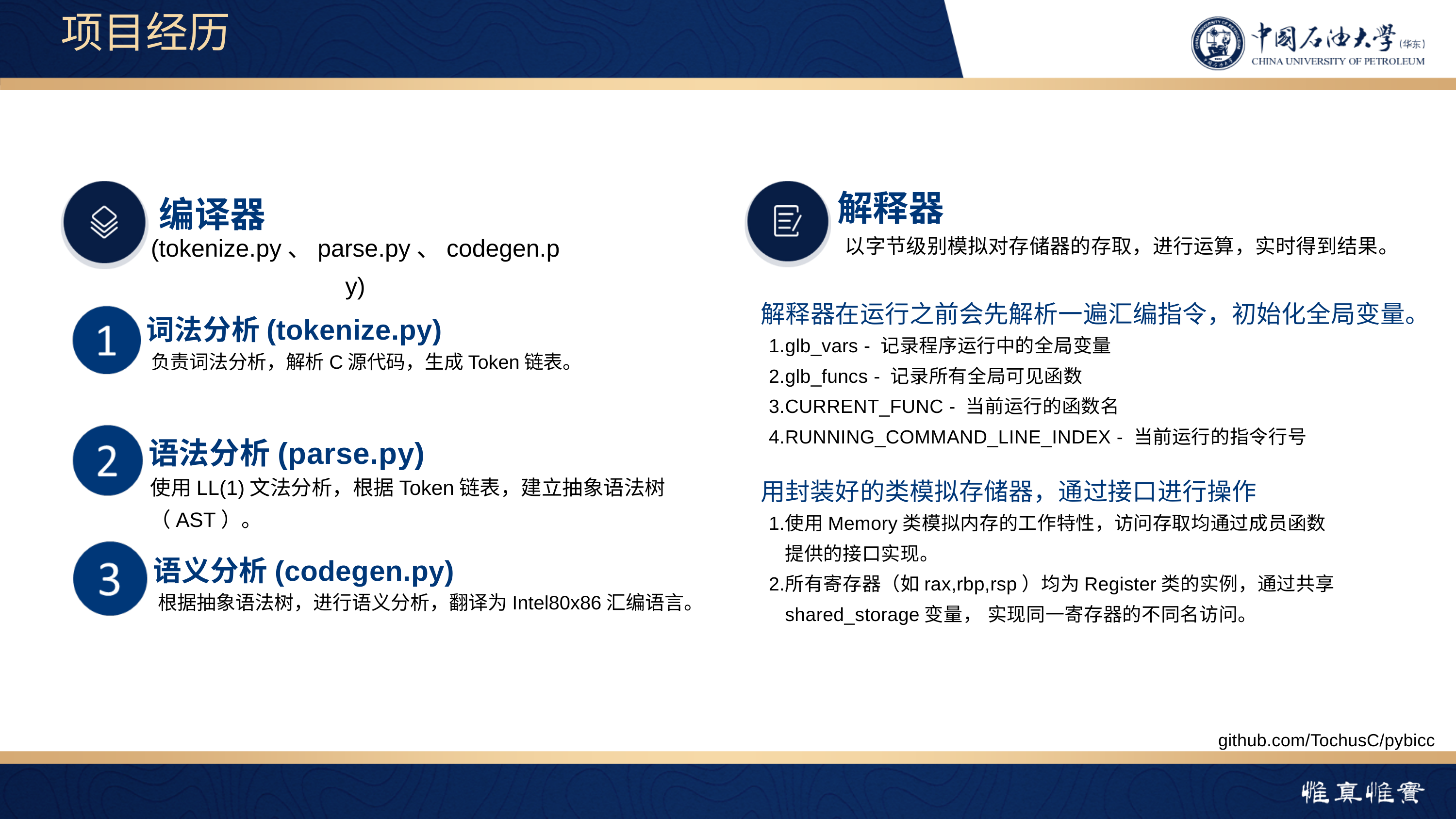

项目经历

解释器

编译器
(tokenize.py、parse.py、codegen.py)

词法分析(tokenize.py)
负责词法分析，解析C源代码，生成Token链表。

语法分析(parse.py)
使用LL(1)文法分析，根据Token链表，建立抽象语法树（AST）。

语义分析(codegen.py)
根据抽象语法树，进行语义分析，翻译为Intel80x86汇编语言。

以字节级别模拟对存储器的存取，进行运算，实时得到结果。
解释器在运行之前会先解析一遍汇编指令，初始化全局变量。
glb_vars - 记录程序运行中的全局变量
glb_funcs - 记录所有全局可见函数
CURRENT_FUNC - 当前运行的函数名
RUNNING_COMMAND_LINE_INDEX - 当前运行的指令行号

用封装好的类模拟存储器，通过接口进行操作
使用Memory类模拟内存的工作特性，访问存取均通过成员函数提供的接口实现。
所有寄存器（如rax,rbp,rsp）均为Register类的实例，通过共享shared_storage变量， 实现同一寄存器的不同名访问。

github.com/TochusC/pybicc